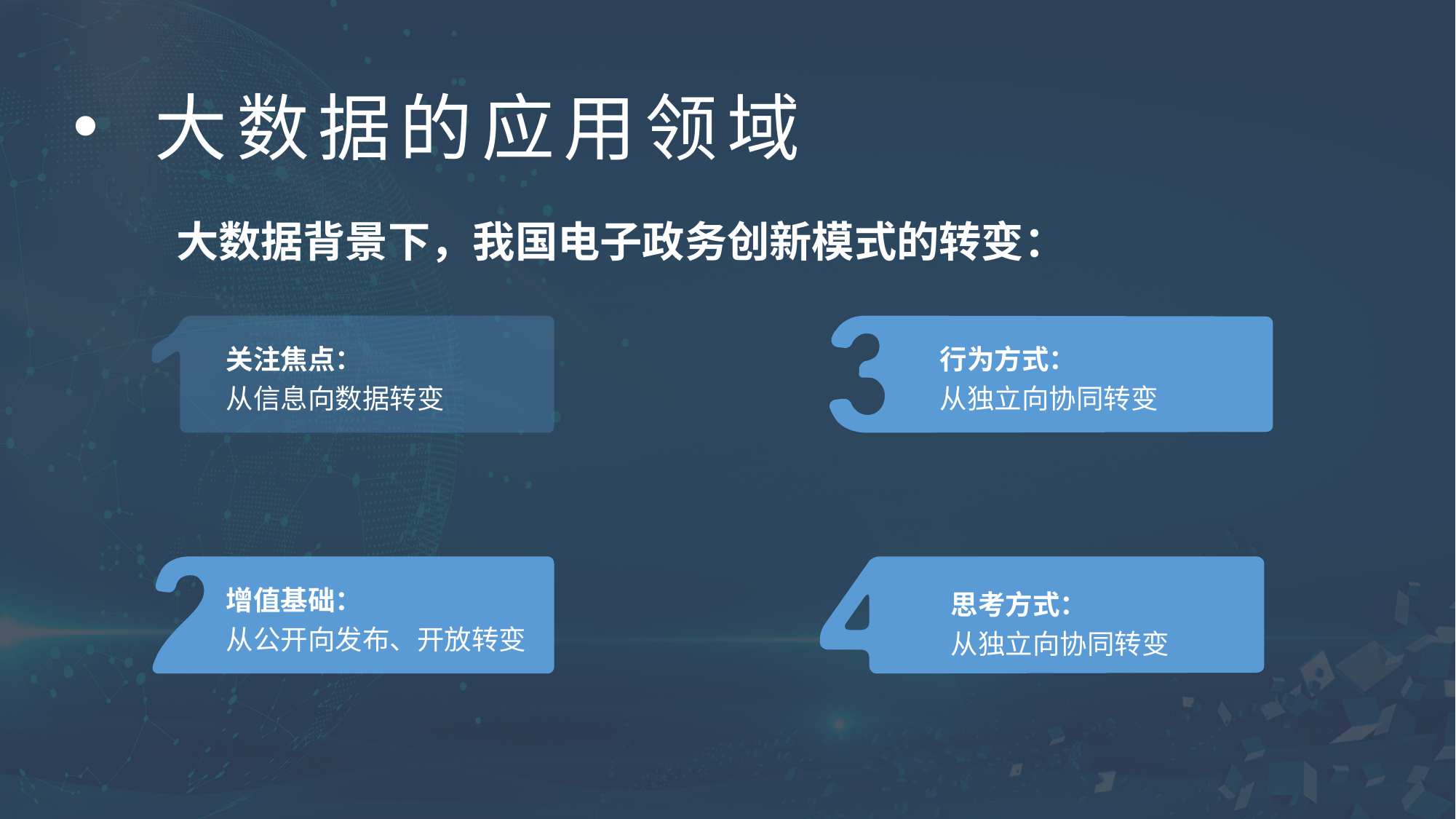

大数据的应用领域
大数据背景下，我国电子政务创新模式的转变：

关注焦点：
从信息向数据转变

行为方式：
从独立向协同转变

增值基础：
从公开向发布、开放转变
思考方式：
从独立向协同转变